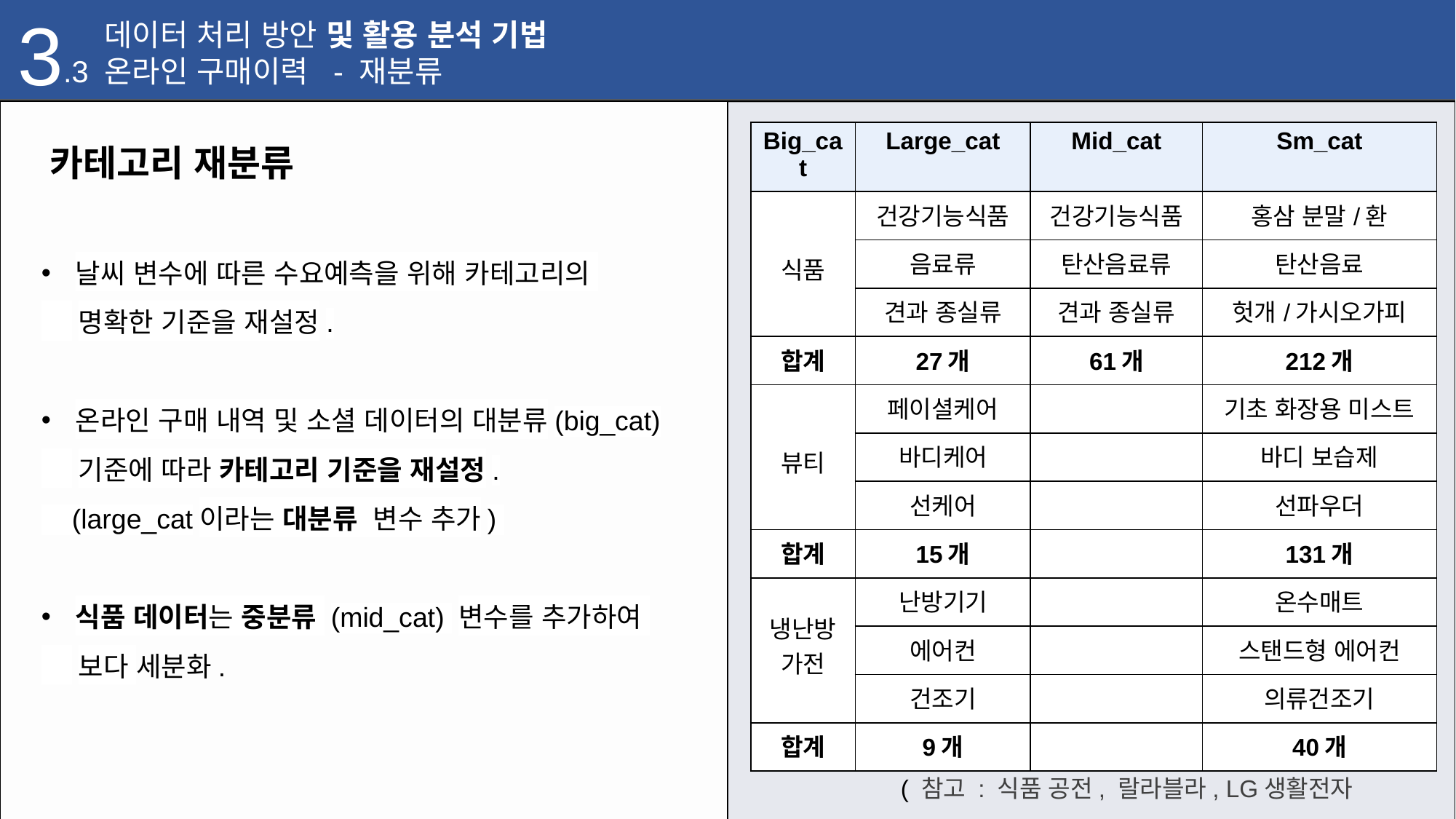

3
.1 데이터 처리 방안 및 활용 분석 기법
.3 온라인 구매이력  - 재분류

카테고리 재분류
| Big\_cat | Large\_cat | Mid\_cat | Sm\_cat |
| --- | --- | --- | --- |
| 식품 | 건강기능식품 | 건강기능식품 | 홍삼 분말/환 |
|  | 음료류 | 탄산음료류 | 탄산음료 |
|  | 견과 종실류 | 견과 종실류 | 헛개/가시오가피 |
| 합계 | 27개 | 61개 | 212개 |
| 뷰티 | 페이셜케어 |  | 기초 화장용 미스트 |
|  | 바디케어 |  | 바디 보습제 |
|  | 선케어 |  | 선파우더 |
| 합계 | 15개 |  | 131개 |
| 냉난방 가전 | 난방기기 |  | 온수매트 |
|  | 에어컨 |  | 스탠드형 에어컨 |
|  | 건조기 |  | 의류건조기 |
| 합계 | 9개 |  | 40개 |
날씨 변수에 따른 수요예측을 위해 카테고리의
    명확한 기준을 재설정.

온라인 구매 내역 및 소셜 데이터의 대분류(big_cat)
    기준에 따라 카테고리 기준을 재설정.
    (large_cat이라는 대분류  변수 추가)

식품 데이터는 중분류 (mid_cat) 변수를 추가하여
    보다 세분화.

( 참고 : 식품 공전, 랄라블라, LG생활전자 )